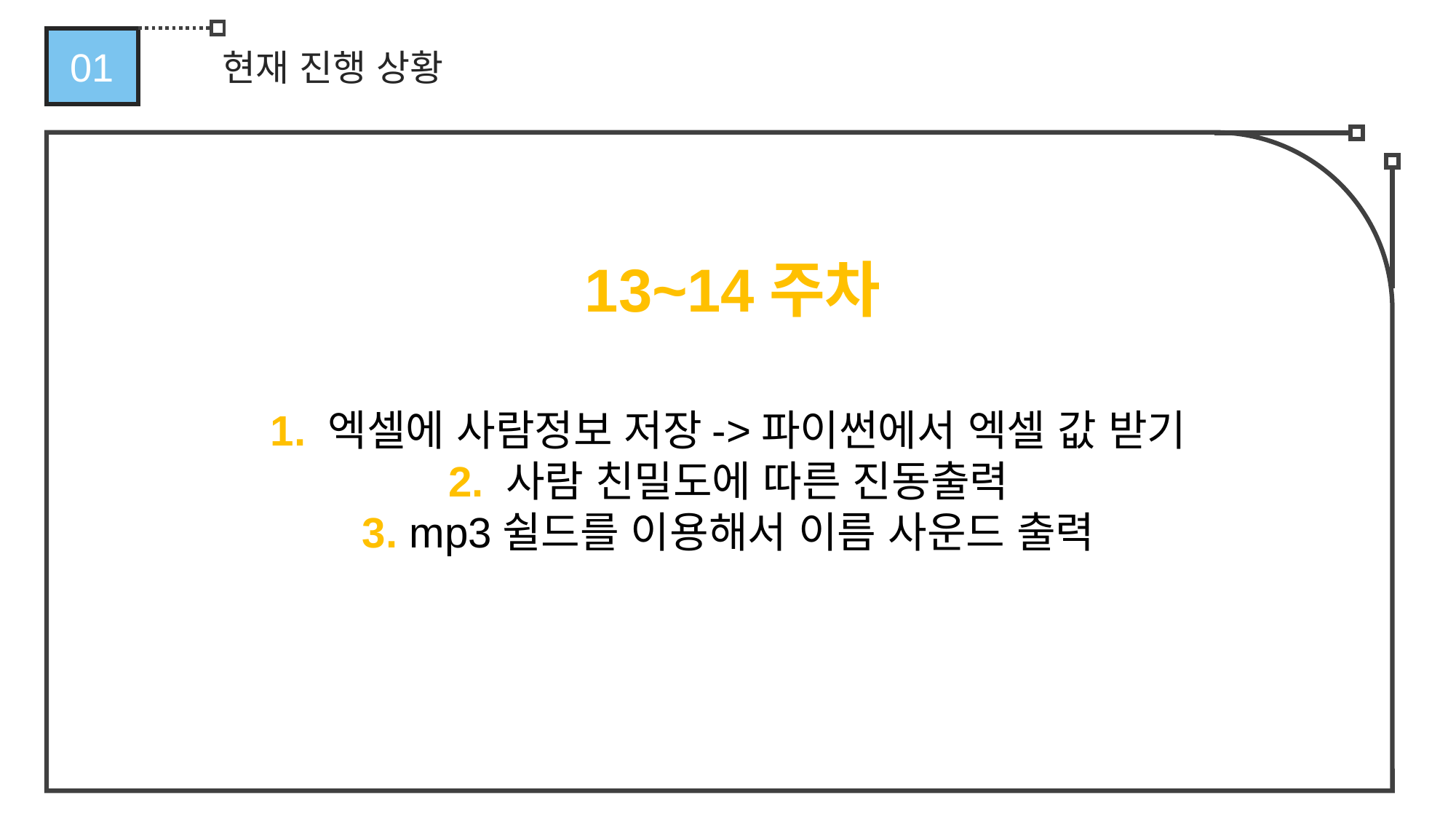

01
현재 진행 상황

파이썬과 연동하여 얼굴 인식 알고리즘을 작성한다.

13~14주차
1. 엑셀에 사람정보 저장->파이썬에서 엑셀 값 받기
2. 사람 친밀도에 따른 진동출력
3. mp3쉴드를 이용해서 이름 사운드 출력